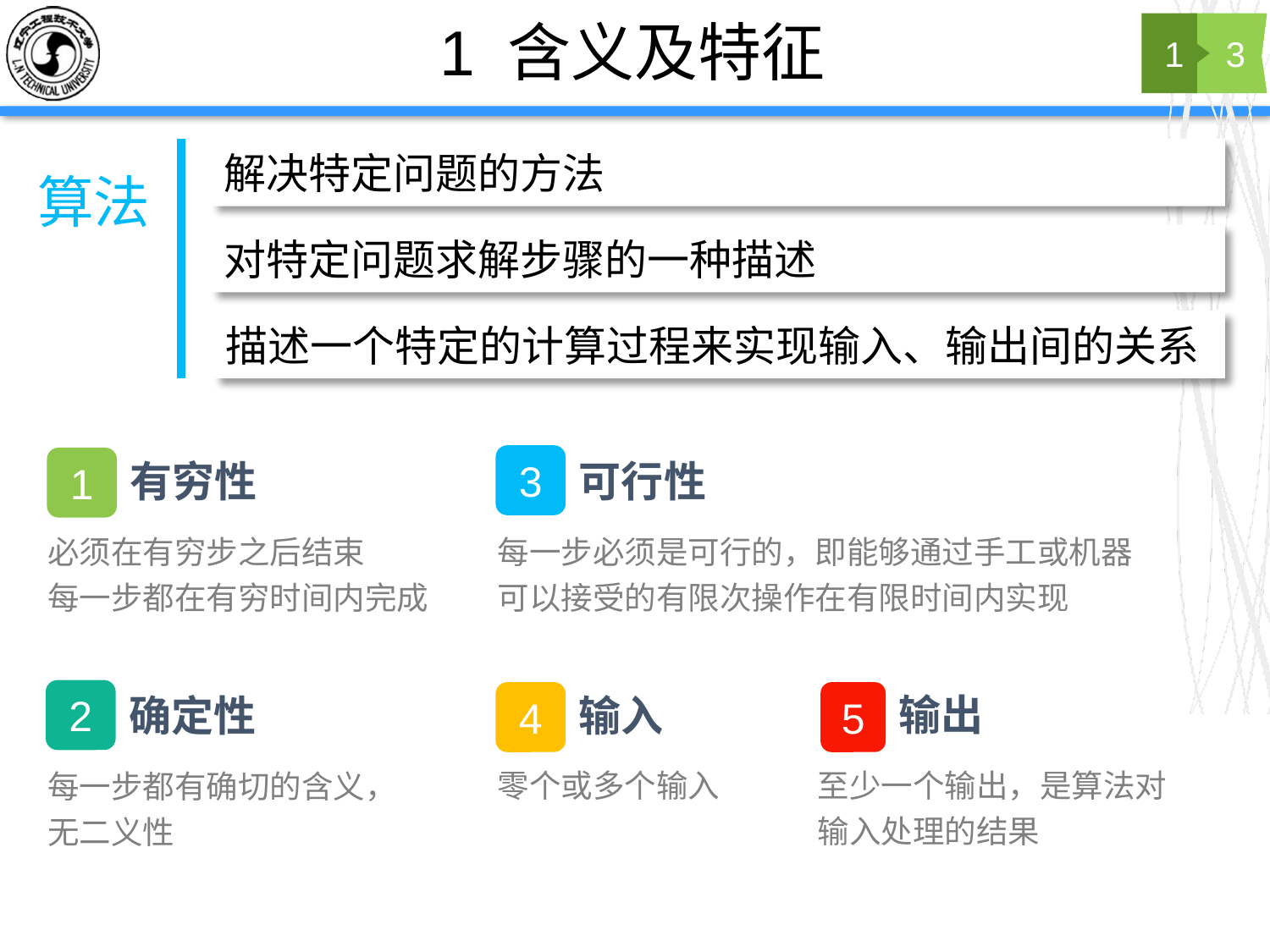

# 1 含义及特征
1
3
解决特定问题的方法
算法
对特定问题求解步骤的一种描述
描述一个特定的计算过程来实现输入、输出间的关系
3
可行性
每一步必须是可行的，即能够通过手工或机器可以接受的有限次操作在有限时间内实现
1
有穷性
必须在有穷步之后结束
每一步都在有穷时间内完成
2
确定性
每一步都有确切的含义，无二义性
4
输入
零个或多个输入
5
输出
至少一个输出，是算法对输入处理的结果